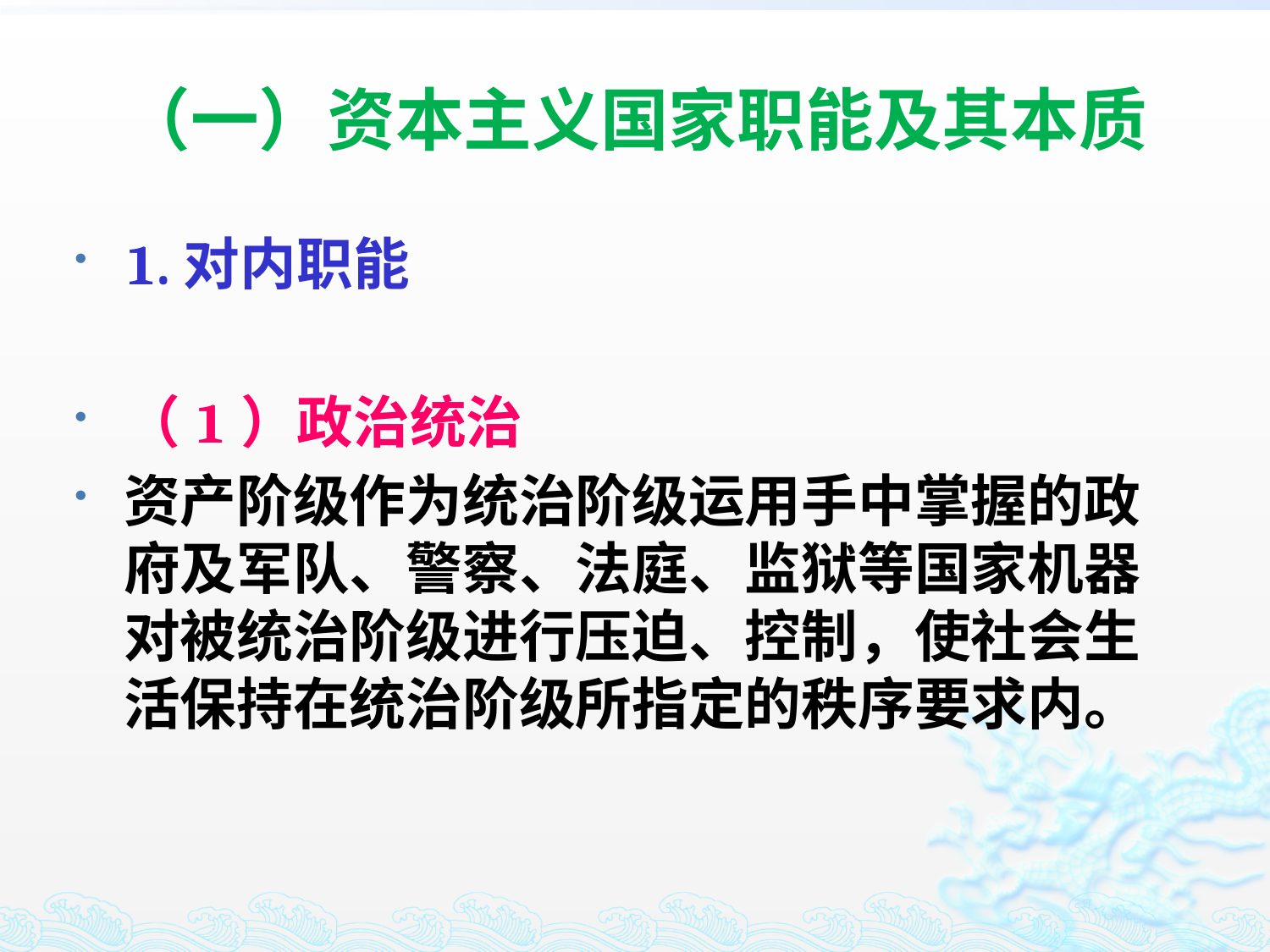

# （一）资本主义国家职能及其本质
1.对内职能

（1）政治统治
资产阶级作为统治阶级运用手中掌握的政府及军队、警察、法庭、监狱等国家机器对被统治阶级进行压迫、控制，使社会生活保持在统治阶级所指定的秩序要求内。